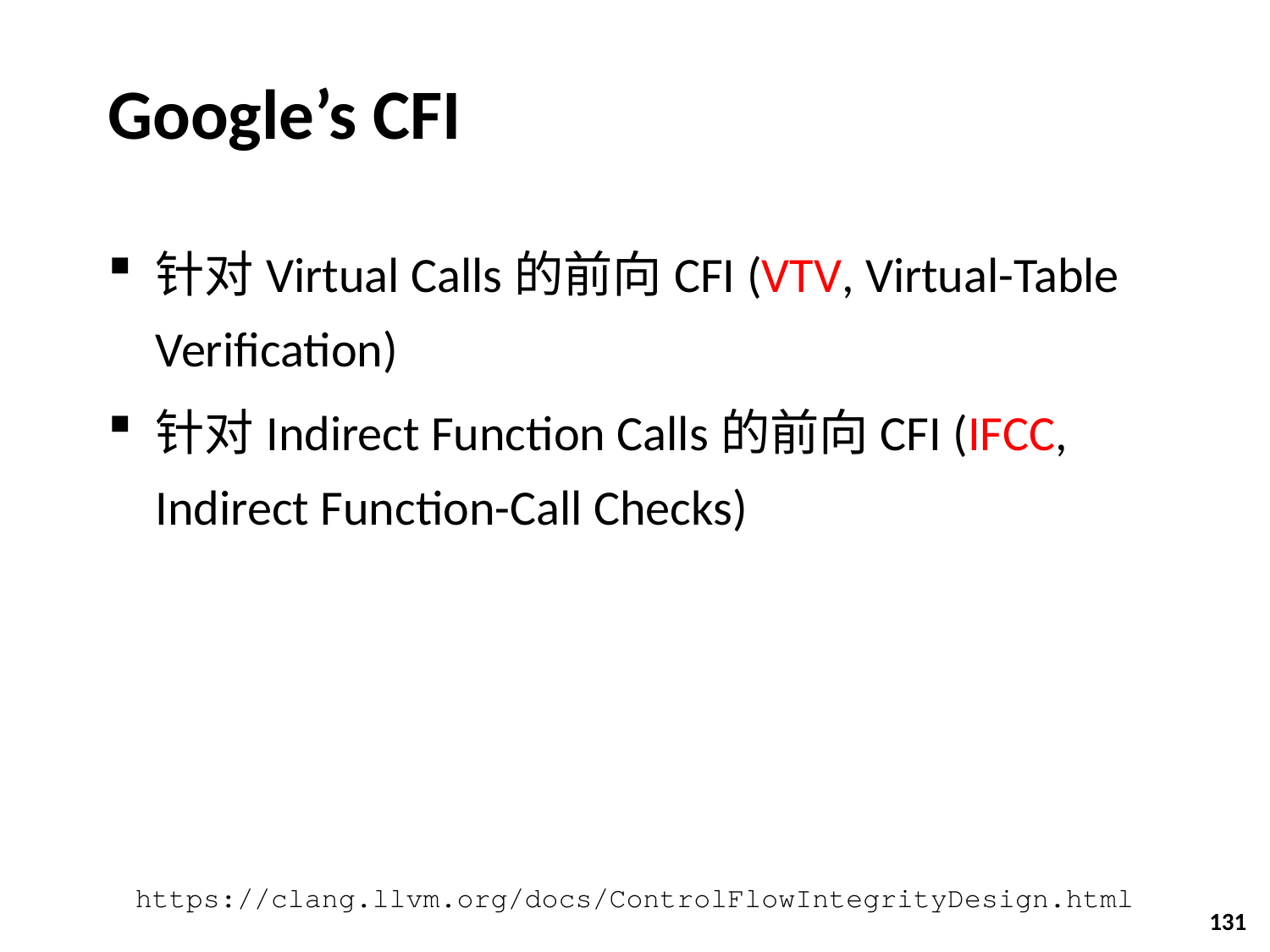

# Google’s CFI
针对Virtual Calls的前向CFI (VTV, Virtual-Table Verification)
针对Indirect Function Calls的前向CFI (IFCC, Indirect Function-Call Checks)
https://clang.llvm.org/docs/ControlFlowIntegrityDesign.html
131